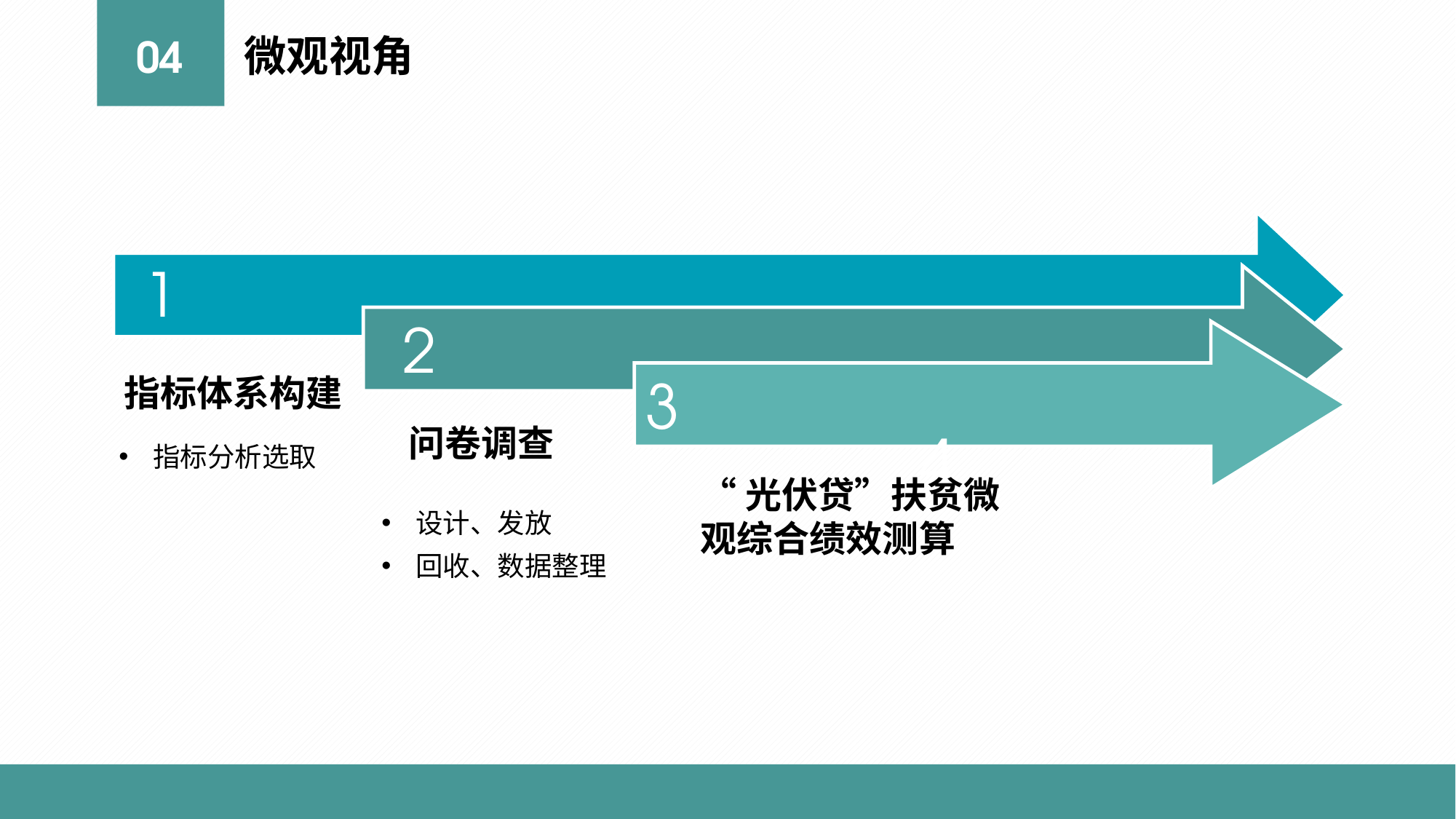

微观视角
04

1

2

3
指标体系构建
问卷调查
4
指标分析选取
“光伏贷”扶贫微
观综合绩效测算
设计、发放
回收、数据整理